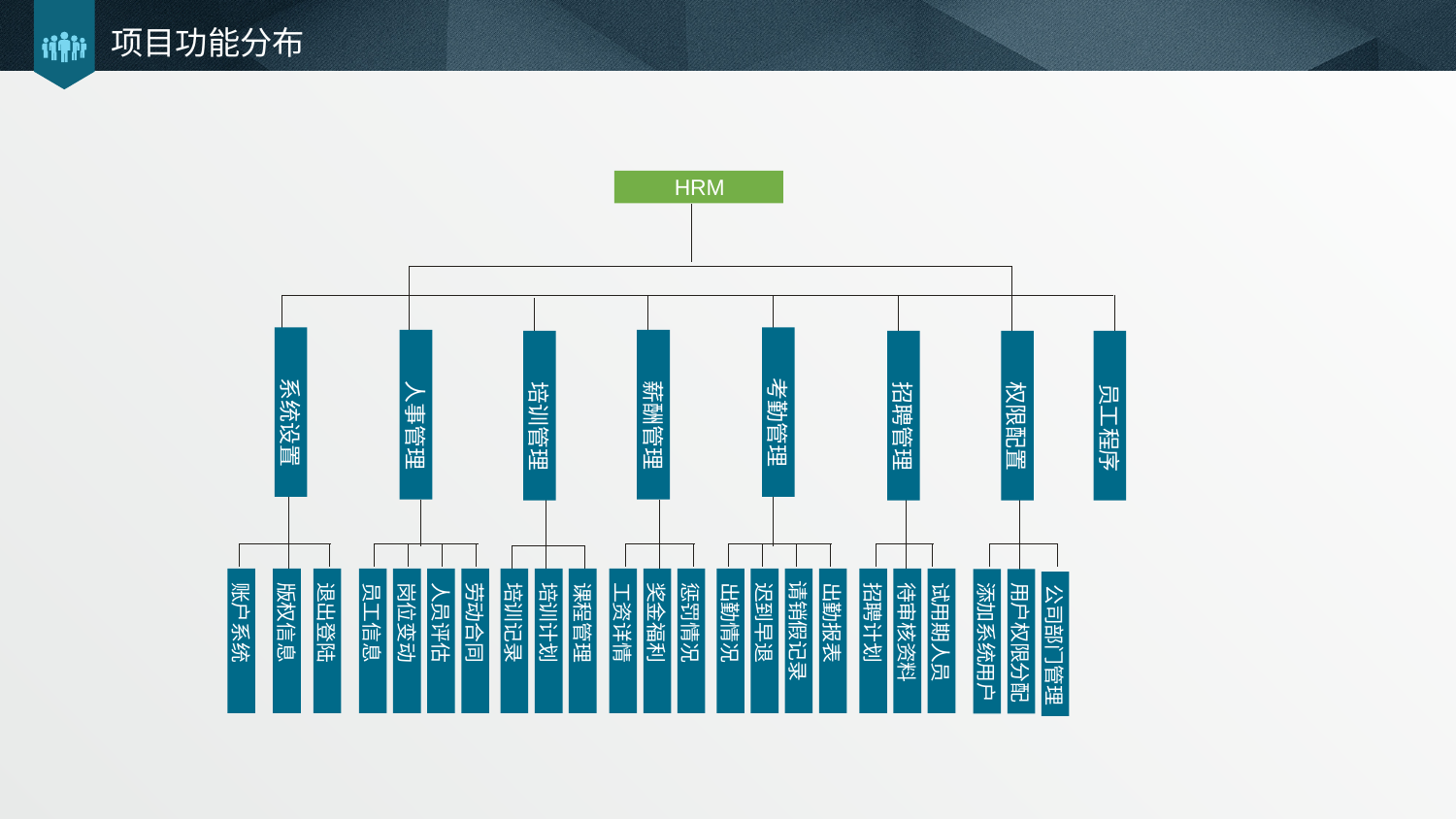

# 项目功能分布

HRM

系统设置

考勤管理

人事管理

薪酬管理

培训管理

招聘管理

权限配置

     员工程序

账户系统

版权信息

退出登陆

员工信息

岗位变动

人员评估

劳动合同

培训记录

培训计划

课程管理

工资详情

奖金福利

惩罚情况

出勤情况

迟到早退

请销假记录

出勤报表

招聘计划

待审核资料

试用期人员

添加系统用户

用户权限分配

公司部门管理